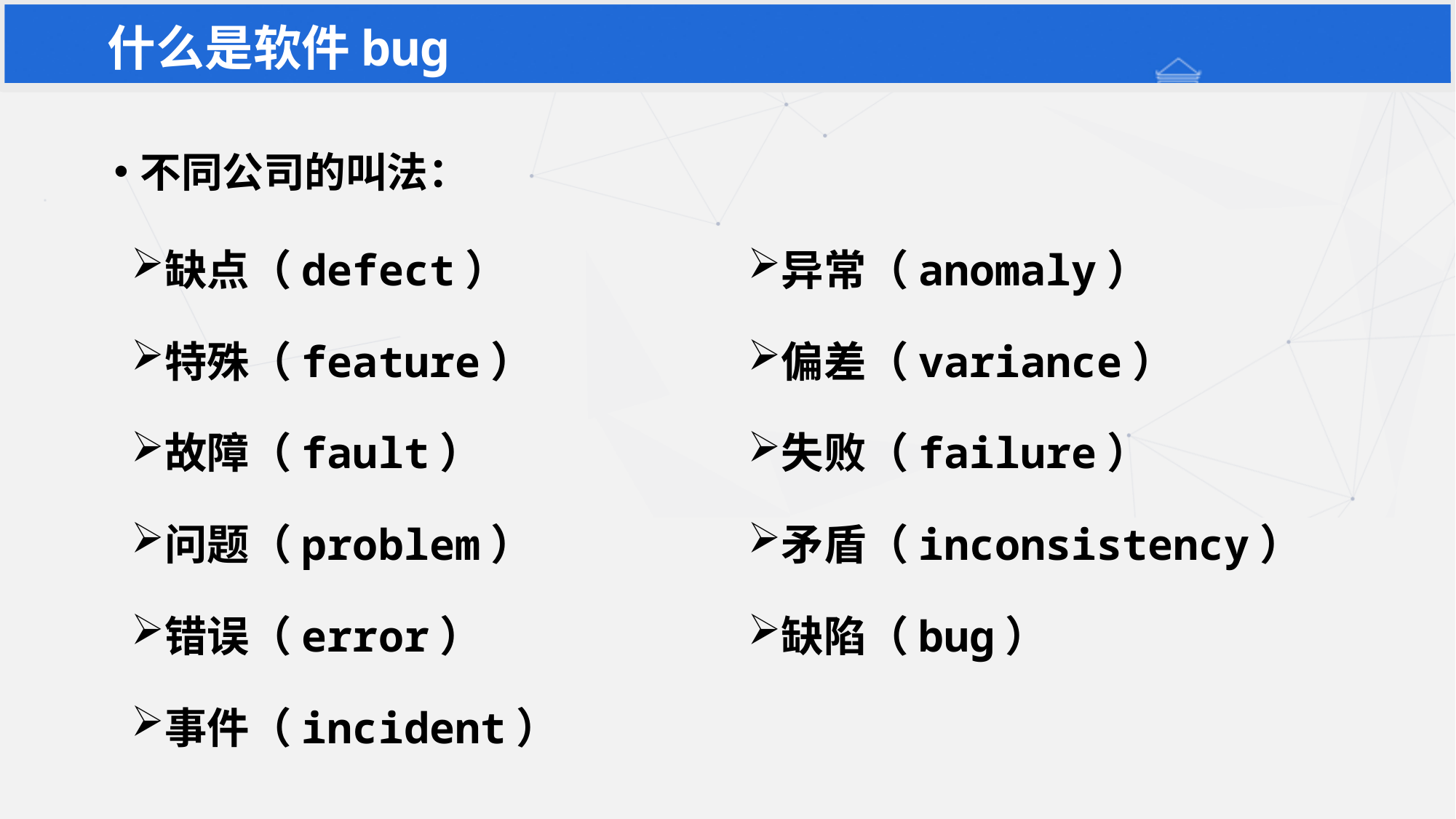

# 什么是软件bug
不同公司的叫法：
缺点（defect）
特殊（feature）
故障（fault）
问题（problem）
错误（error）
事件（incident）
异常（anomaly）
偏差（variance）
失败（failure）
矛盾（inconsistency）
缺陷（bug）